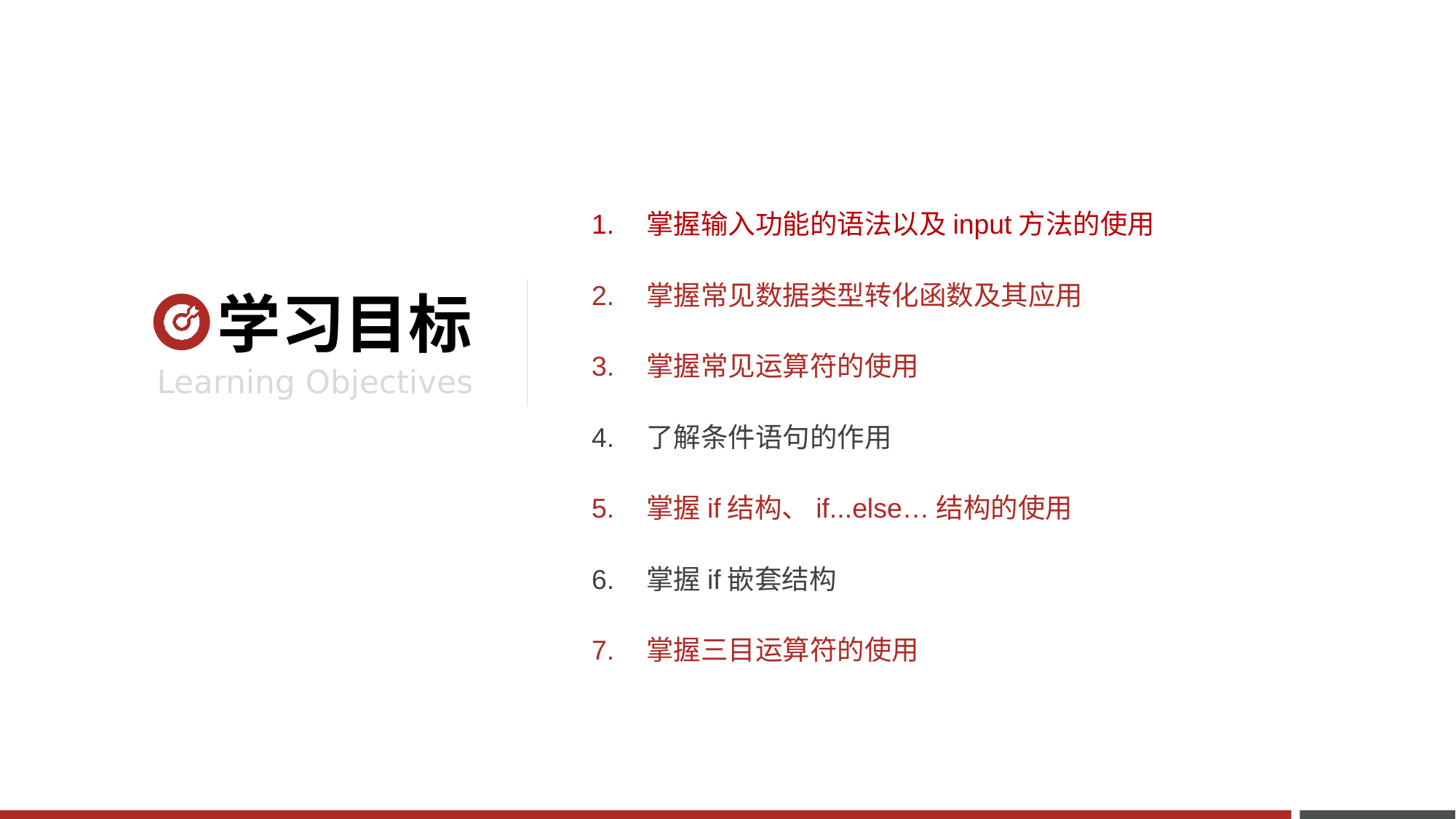

掌握输入功能的语法以及input方法的使用
掌握常见数据类型转化函数及其应用
掌握常见运算符的使用
了解条件语句的作用
掌握if结构、if...else…结构的使用
掌握if嵌套结构
掌握三目运算符的使用